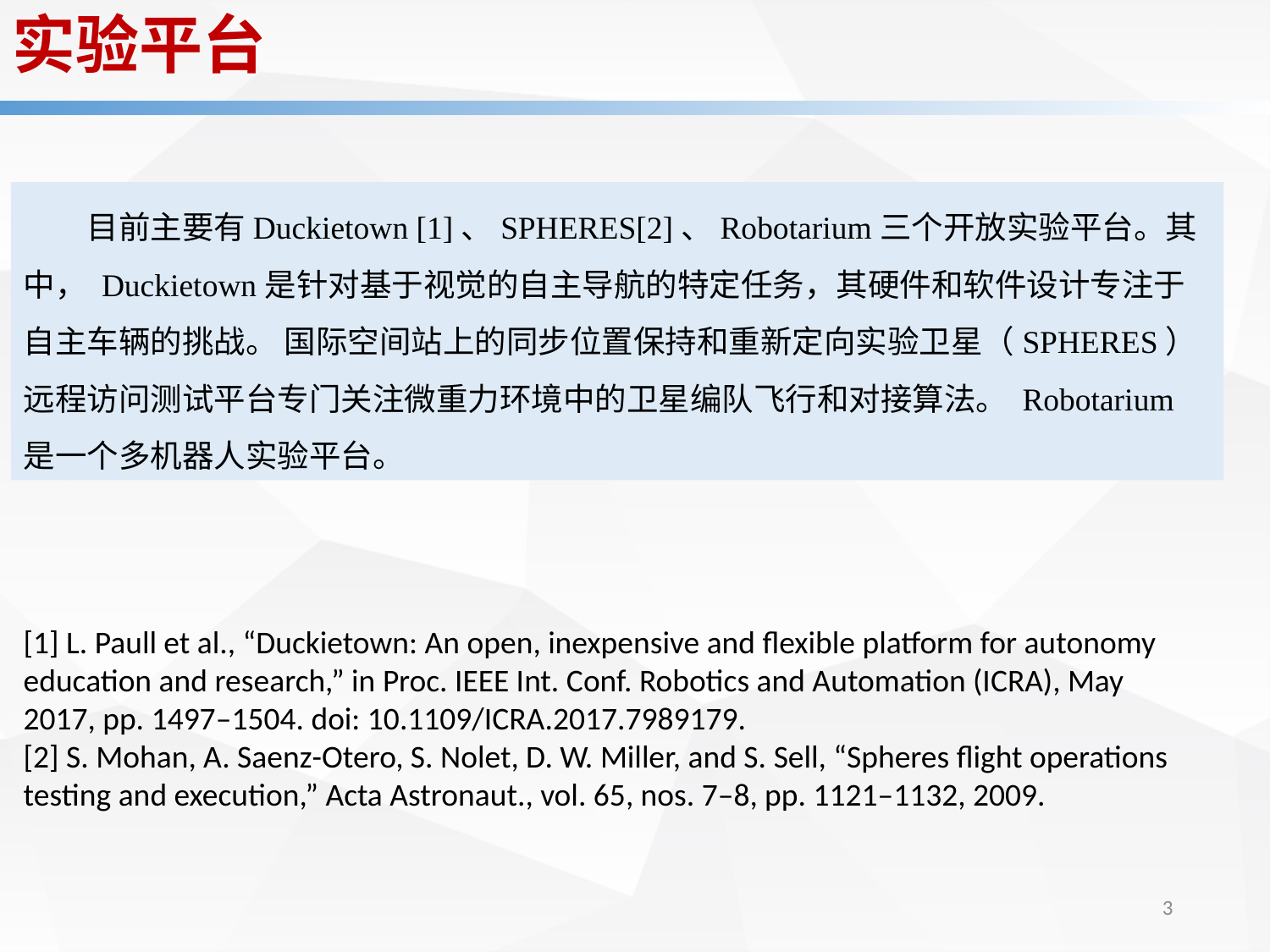

实验平台

目前主要有Duckietown [1]、SPHERES[2]、Robotarium三个开放实验平台。其中， Duckietown是针对基于视觉的自主导航的特定任务，其硬件和软件设计专注于自主车辆的挑战。 国际空间站上的同步位置保持和重新定向实验卫星（SPHERES）远程访问测试平台专门关注微重力环境中的卫星编队飞行和对接算法。 Robotarium是一个多机器人实验平台。
[1] L. Paull et al., “Duckietown: An open, inexpensive and flexible platform for autonomy education and research,” in Proc. IEEE Int. Conf. Robotics and Automation (ICRA), May 2017, pp. 1497–1504. doi: 10.1109/ICRA.2017.7989179.
[2] S. Mohan, A. Saenz-Otero, S. Nolet, D. W. Miller, and S. Sell, “Spheres flight operations testing and execution,” Acta Astronaut., vol. 65, nos. 7–8, pp. 1121–1132, 2009.
3